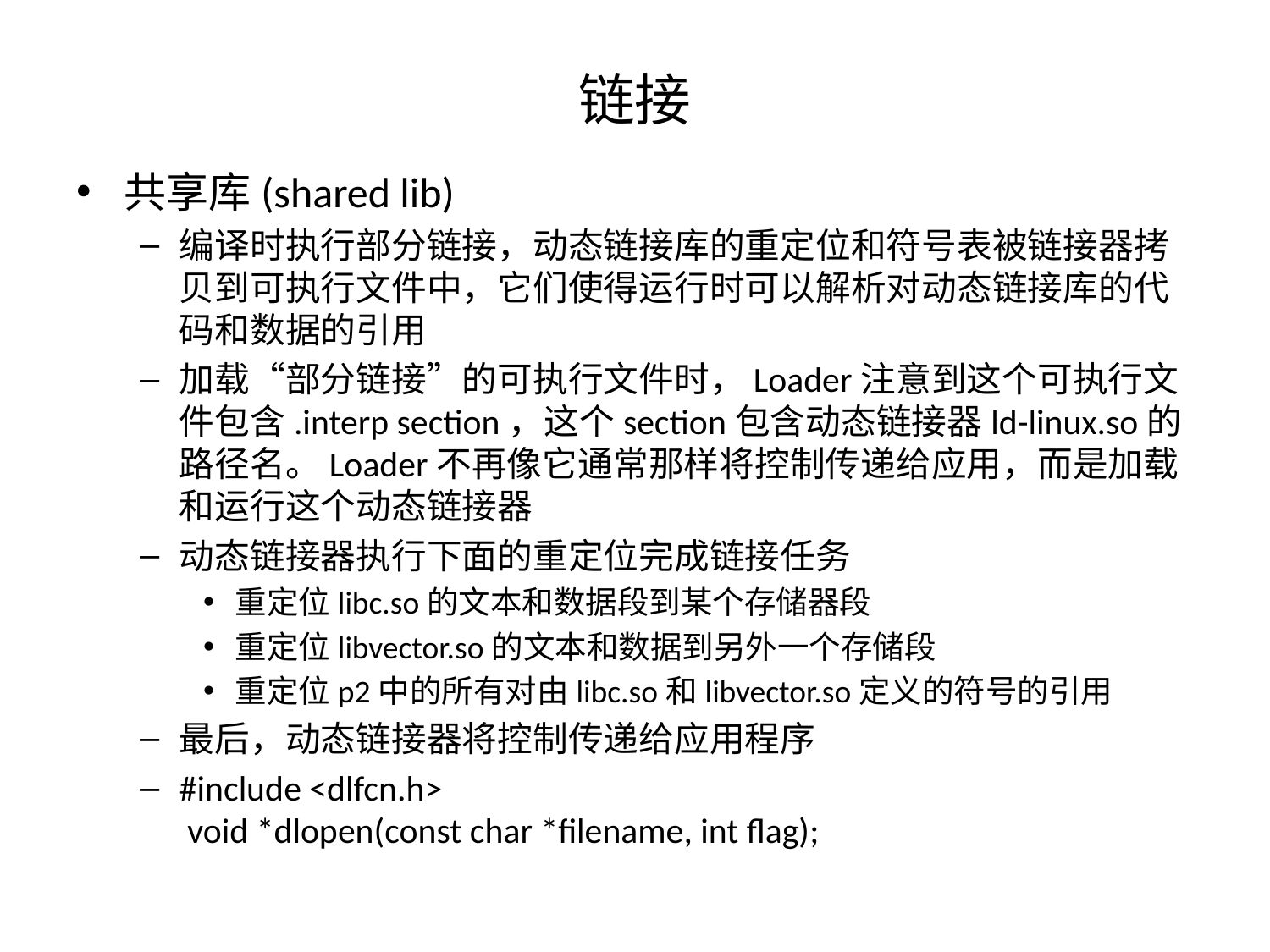

# 链接
共享库(shared lib)
编译时执行部分链接，动态链接库的重定位和符号表被链接器拷贝到可执行文件中，它们使得运行时可以解析对动态链接库的代码和数据的引用
加载“部分链接”的可执行文件时，Loader注意到这个可执行文件包含.interp section，这个section包含动态链接器ld-linux.so的路径名。Loader不再像它通常那样将控制传递给应用，而是加载和运行这个动态链接器
动态链接器执行下面的重定位完成链接任务
重定位libc.so的文本和数据段到某个存储器段
重定位libvector.so的文本和数据到另外一个存储段
重定位p2中的所有对由libc.so和libvector.so定义的符号的引用
最后，动态链接器将控制传递给应用程序
#include <dlfcn.h>
 void *dlopen(const char *filename, int flag);